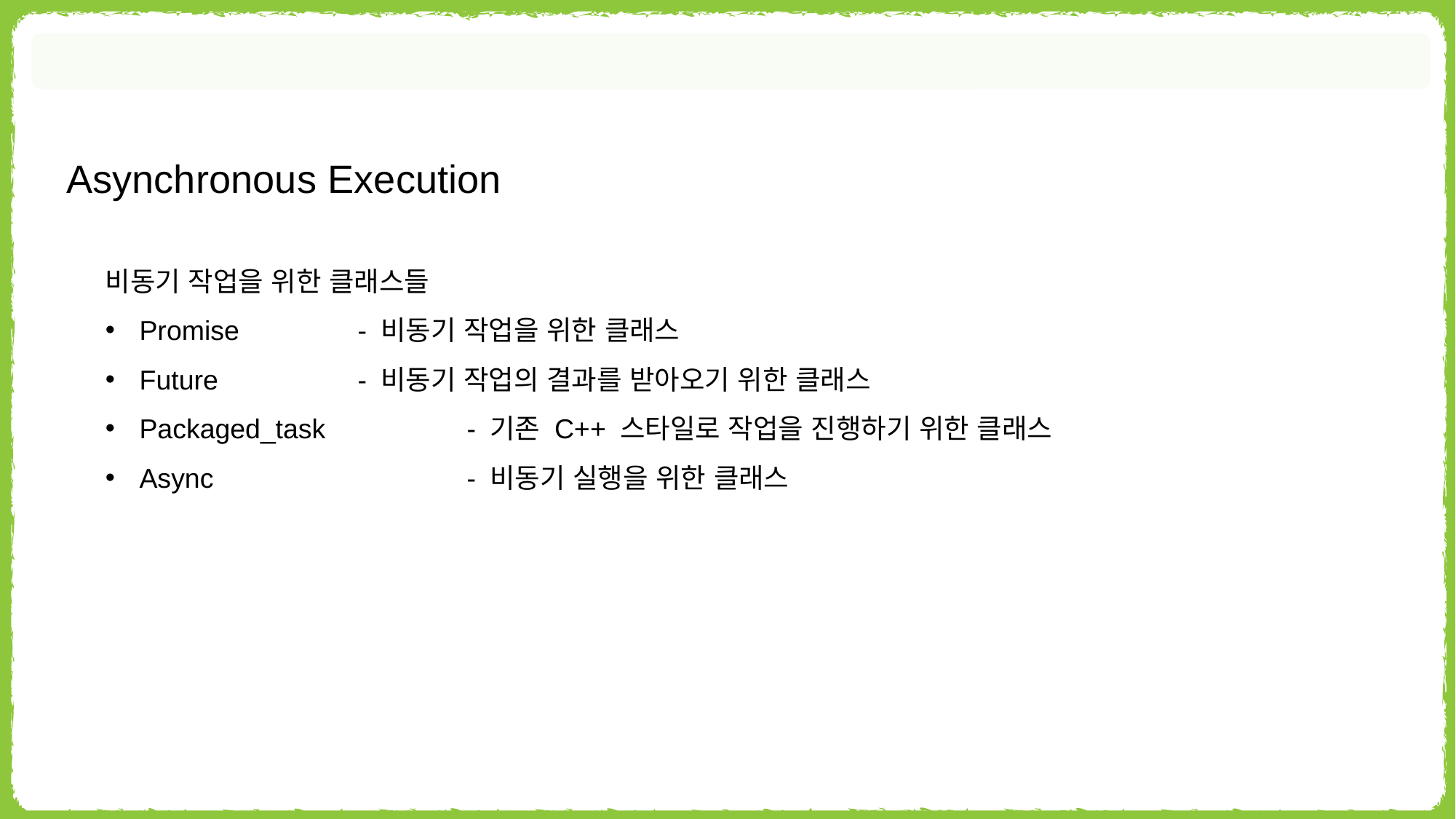

Asynchronous Execution
비동기 작업을 위한 클래스들
Promise		- 비동기 작업을 위한 클래스
Future		- 비동기 작업의 결과를 받아오기 위한 클래스
Packaged_task		- 기존 C++ 스타일로 작업을 진행하기 위한 클래스
Async			- 비동기 실행을 위한 클래스